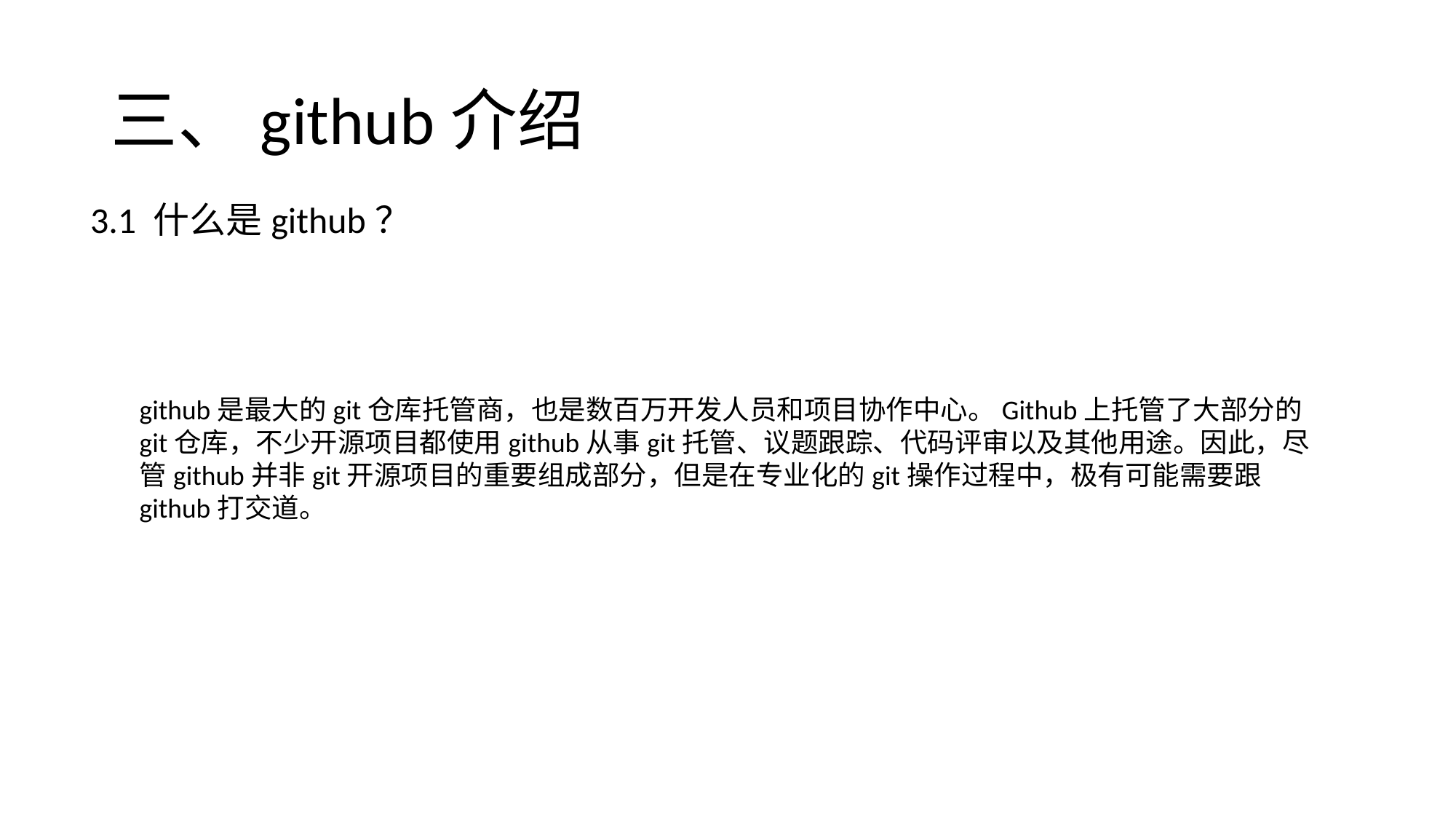

# 三、github介绍
3.1 什么是github？
github是最大的git仓库托管商，也是数百万开发人员和项目协作中心。Github上托管了大部分的git仓库，不少开源项目都使用github从事git托管、议题跟踪、代码评审以及其他用途。因此，尽管github并非git开源项目的重要组成部分，但是在专业化的git操作过程中，极有可能需要跟github打交道。